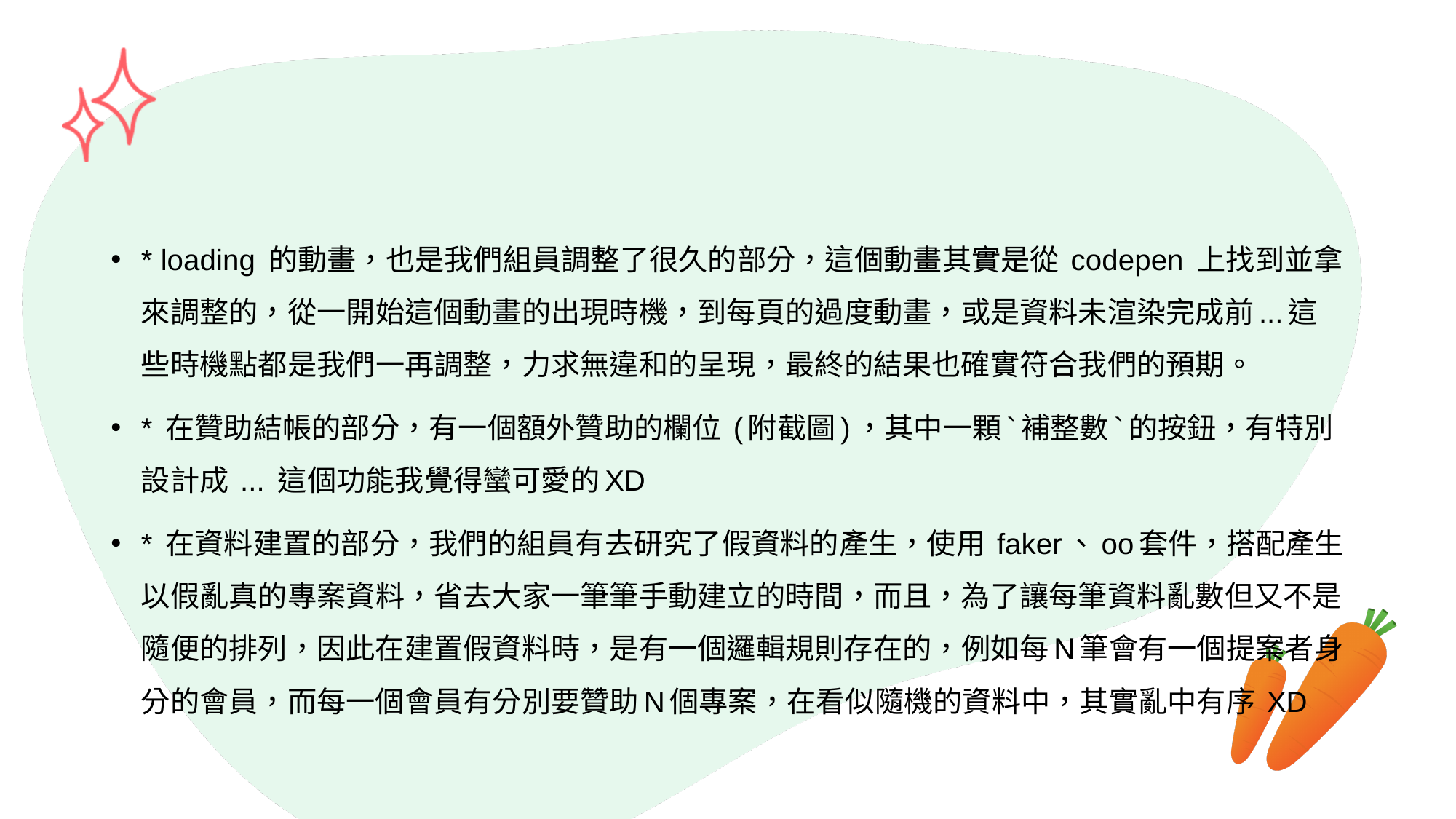

#
* loading 的動畫，也是我們組員調整了很久的部分，這個動畫其實是從 codepen 上找到並拿來調整的，從一開始這個動畫的出現時機，到每頁的過度動畫，或是資料未渲染完成前...這些時機點都是我們一再調整，力求無違和的呈現，最終的結果也確實符合我們的預期。
* 在贊助結帳的部分，有一個額外贊助的欄位 (附截圖)，其中一顆`補整數`的按鈕，有特別設計成 ... 這個功能我覺得蠻可愛的XD
* 在資料建置的部分，我們的組員有去研究了假資料的產生，使用 faker、oo套件，搭配產生以假亂真的專案資料，省去大家一筆筆手動建立的時間，而且，為了讓每筆資料亂數但又不是隨便的排列，因此在建置假資料時，是有一個邏輯規則存在的，例如每N筆會有一個提案者身分的會員，而每一個會員有分別要贊助N個專案，在看似隨機的資料中，其實亂中有序 XD